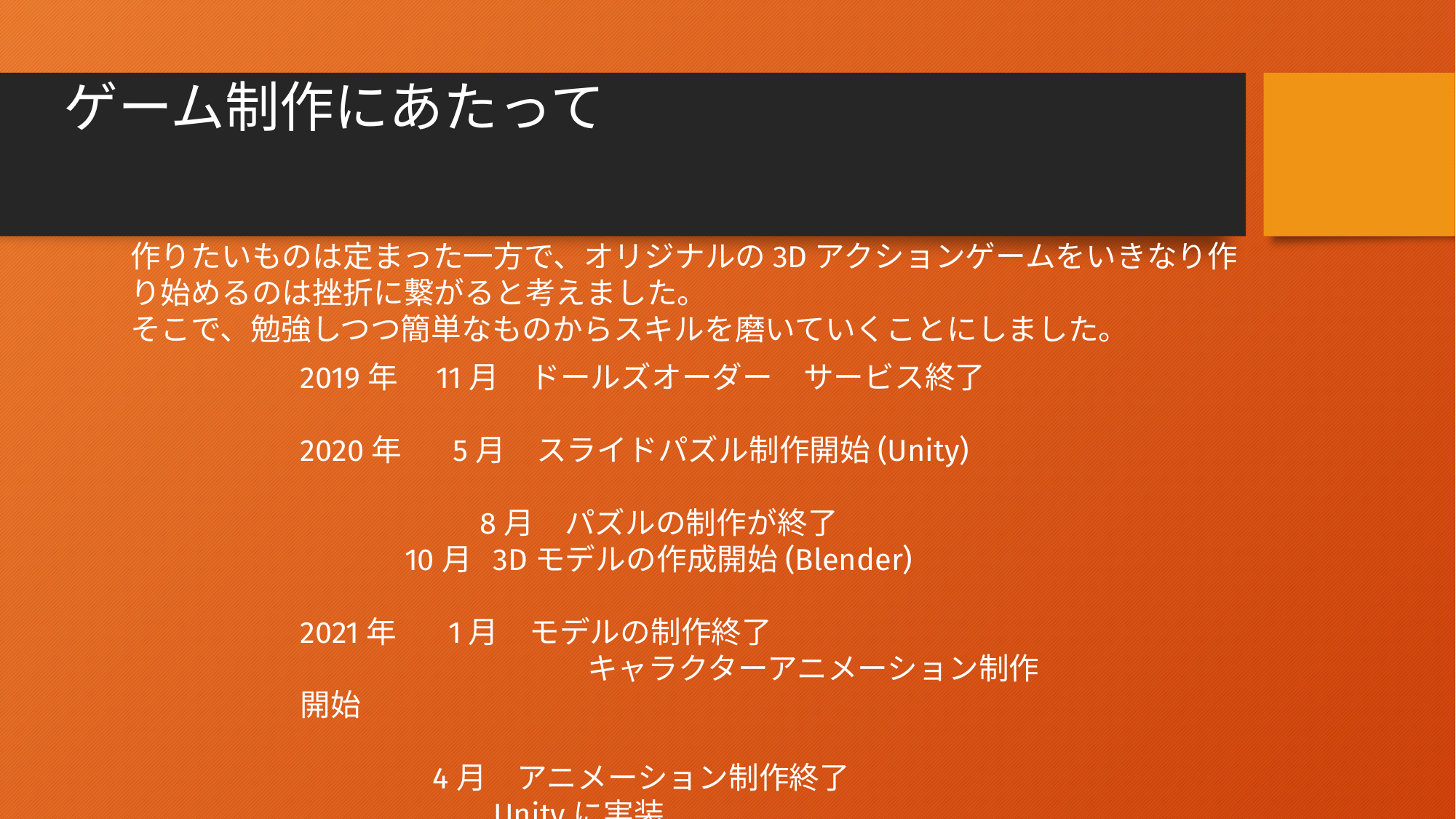

# ゲーム制作にあたって
作りたいものは定まった一方で、オリジナルの3Dアクションゲームをいきなり作り始めるのは挫折に繋がると考えました。
そこで、勉強しつつ簡単なものからスキルを磨いていくことにしました。
2019年　11月　ドールズオーダー　サービス終了

2020年 　 5月　スライドパズル制作開始(Unity)

　　　  　　 8月　パズルの制作が終了
             10月  3Dモデルの作成開始(Blender)

2021年 　 1月　モデルの制作終了
　　　　　　　 　　 キャラクターアニメーション制作開始

          　   4月　アニメーション制作終了
                  　    Unityに実装